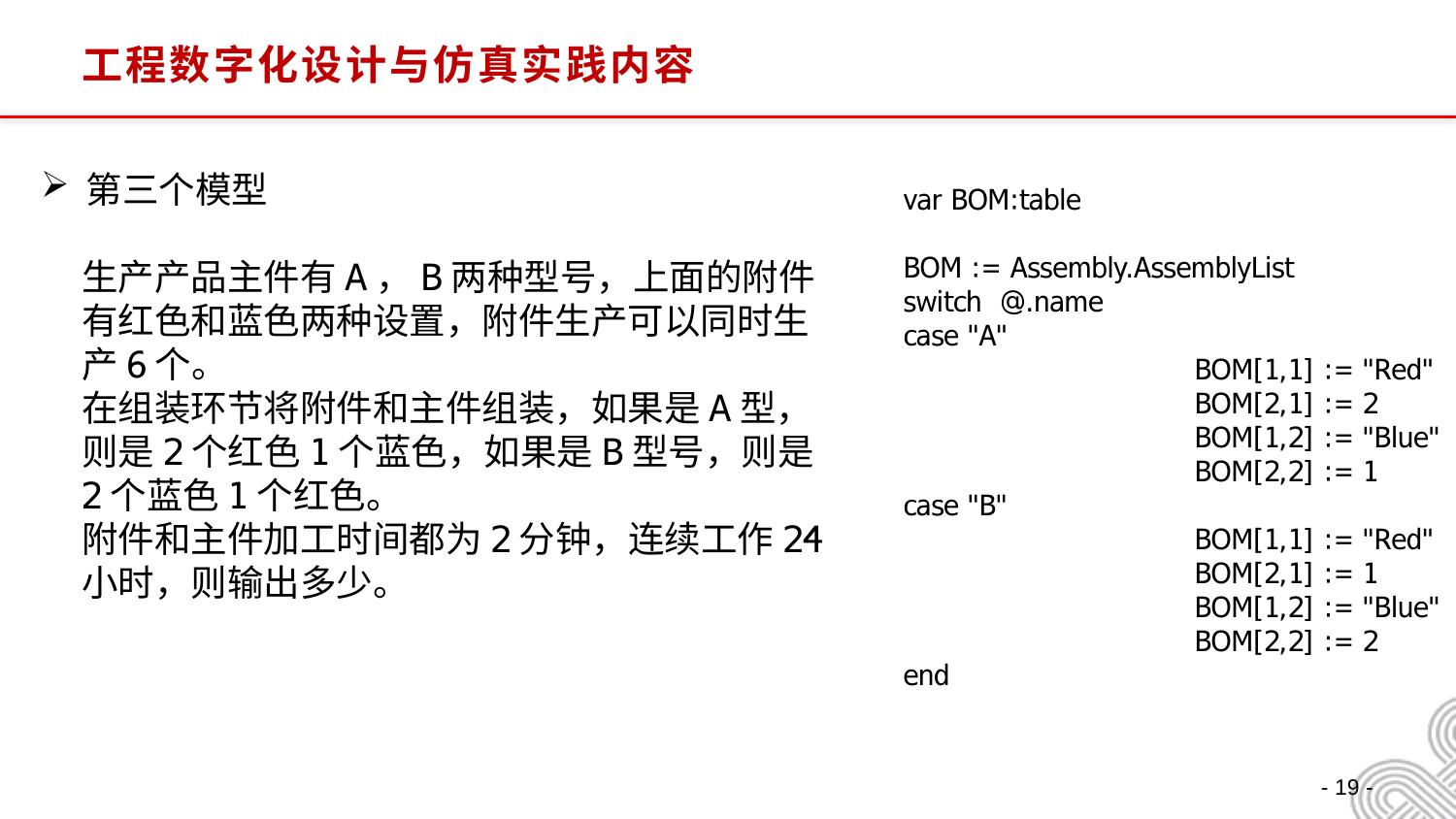

工程数字化设计与仿真实践内容
第三个模型

var BOM:table

BOM := Assembly.AssemblyList
switch  @.name
case "A"
		BOM[1,1] := "Red"
		BOM[2,1] := 2
		BOM[1,2] := "Blue"
		BOM[2,2] := 1
case "B"
		BOM[1,1] := "Red"
		BOM[2,1] := 1
		BOM[1,2] := "Blue"
		BOM[2,2] := 2
end
生产产品主件有A，B两种型号，上面的附件有红色和蓝色两种设置，附件生产可以同时生产6个。
在组装环节将附件和主件组装，如果是A型，则是2个红色1个蓝色，如果是B型号，则是2个蓝色1个红色。
附件和主件加工时间都为2分钟，连续工作24小时，则输出多少。